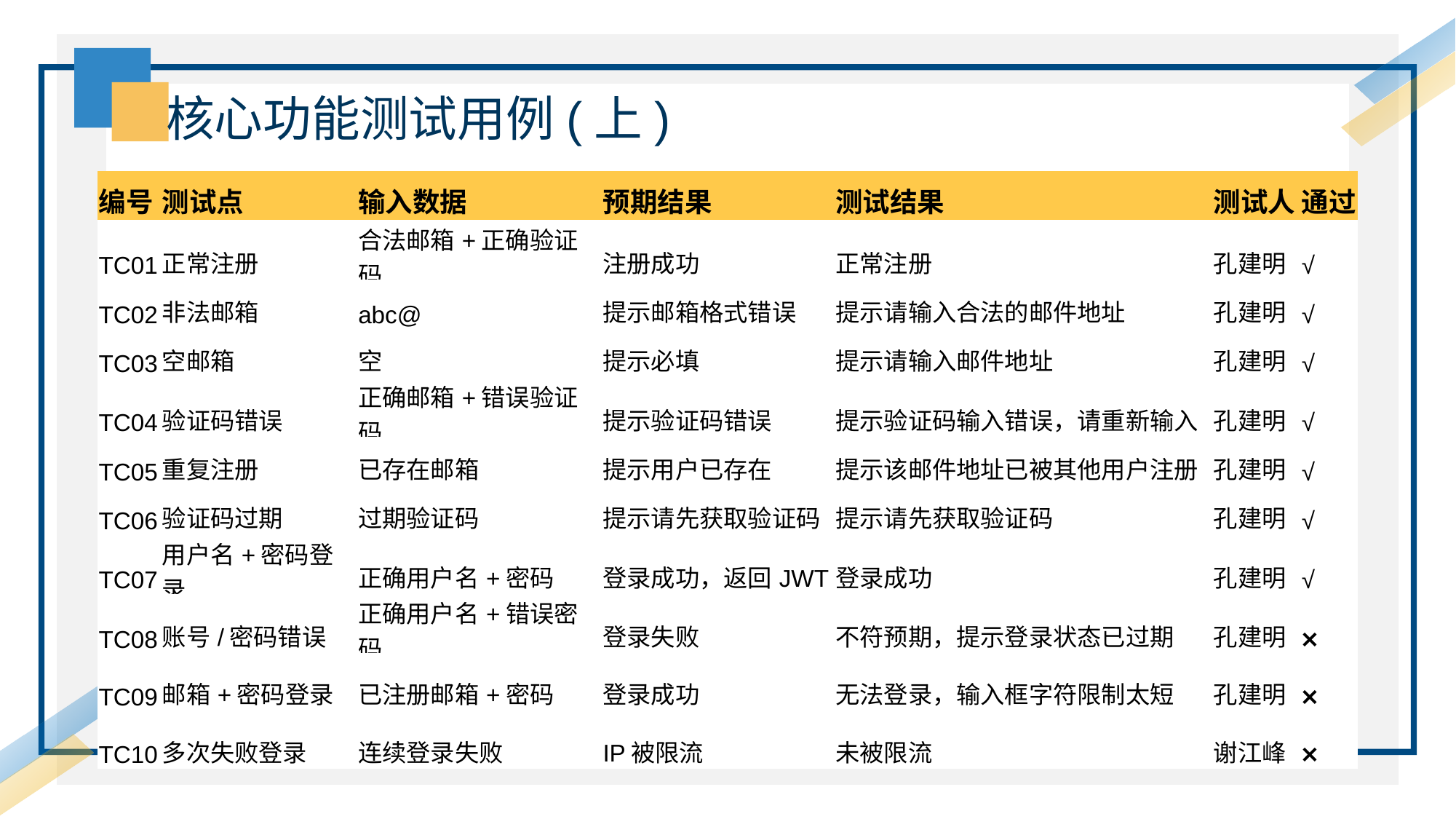

核心功能测试用例(上)
| 编号 | 测试点 | 输入数据 | 预期结果 | 测试结果 | 测试人 | 通过 |
| --- | --- | --- | --- | --- | --- | --- |
| TC01 | 正常注册 | 合法邮箱+正确验证码 | 注册成功 | 正常注册 | 孔建明 | √ |
| TC02 | 非法邮箱 | abc@ | 提示邮箱格式错误 | 提示请输入合法的邮件地址 | 孔建明 | √ |
| TC03 | 空邮箱 | 空 | 提示必填 | 提示请输入邮件地址 | 孔建明 | √ |
| TC04 | 验证码错误 | 正确邮箱+错误验证码 | 提示验证码错误 | 提示验证码输入错误，请重新输入 | 孔建明 | √ |
| TC05 | 重复注册 | 已存在邮箱 | 提示用户已存在 | 提示该邮件地址已被其他用户注册 | 孔建明 | √ |
| TC06 | 验证码过期 | 过期验证码 | 提示请先获取验证码 | 提示请先获取验证码 | 孔建明 | √ |
| TC07 | 用户名+密码登录 | 正确用户名+密码 | 登录成功，返回JWT | 登录成功 | 孔建明 | √ |
| TC08 | 账号/密码错误 | 正确用户名+错误密码 | 登录失败 | 不符预期，提示登录状态已过期 | 孔建明 | ❌ |
| TC09 | 邮箱+密码登录 | 已注册邮箱+密码 | 登录成功 | 无法登录，输入框字符限制太短 | 孔建明 | ❌ |
| TC10 | 多次失败登录 | 连续登录失败 | IP被限流 | 未被限流 | 谢江峰 | ❌ |